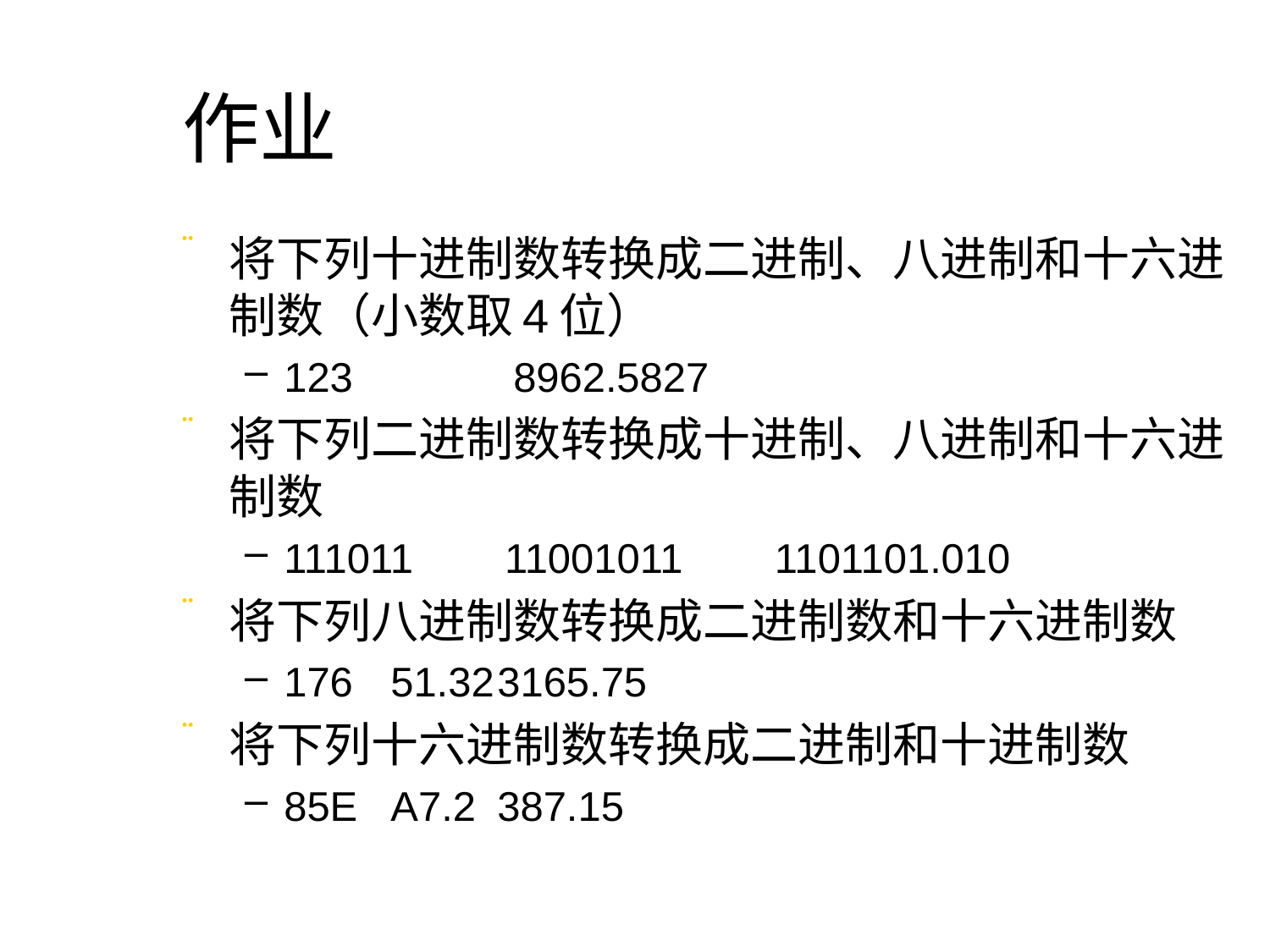

# 作业
将下列十进制数转换成二进制、八进制和十六进制数（小数取4位）
123              8962.5827
将下列二进制数转换成十进制、八进制和十六进制数
111011        11001011        1101101.010
将下列八进制数转换成二进制数和十六进制数
176		51.32		3165.75
将下列十六进制数转换成二进制和十进制数
85E		A7.2		387.15